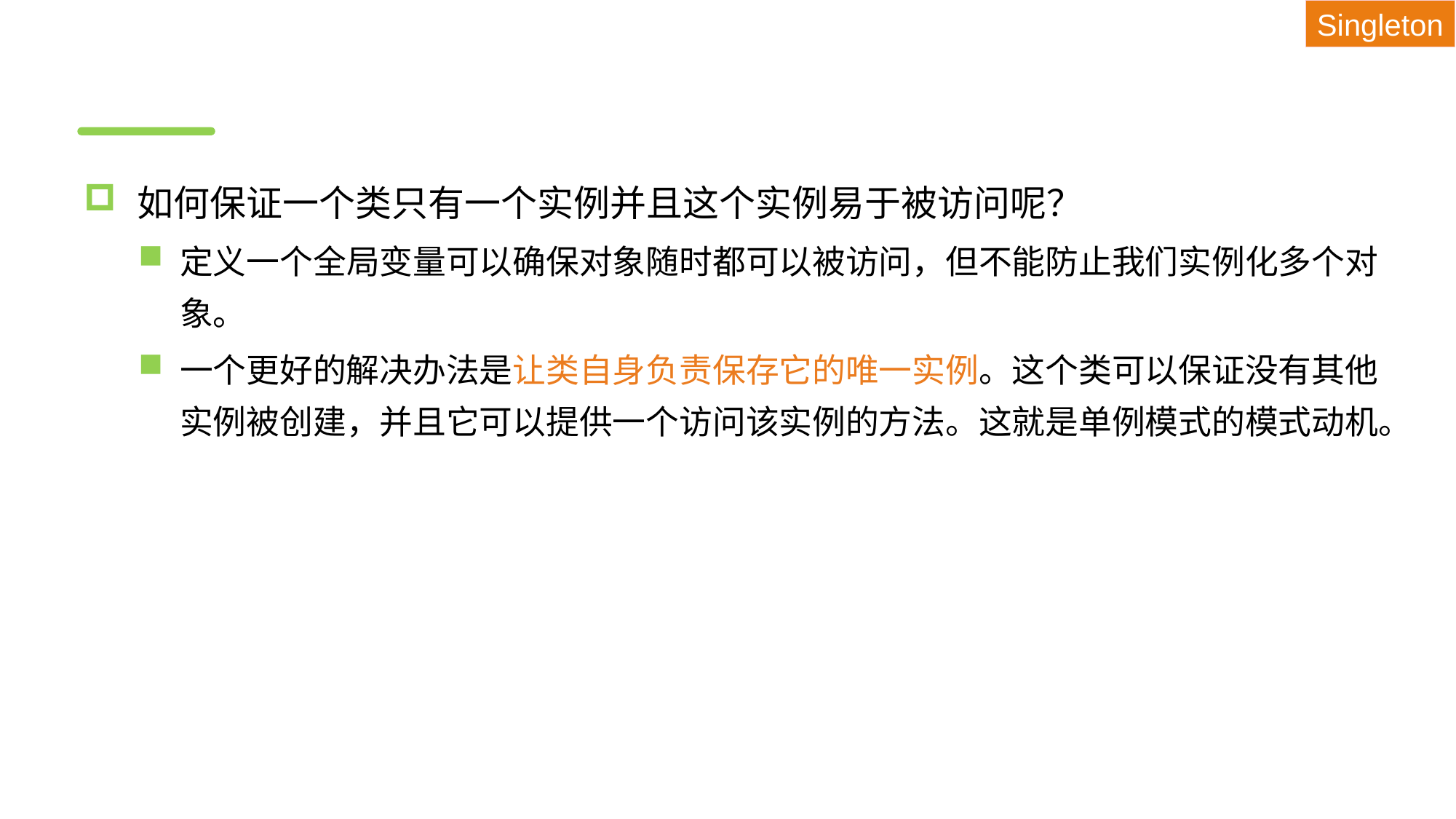

Singleton
#
如何保证一个类只有一个实例并且这个实例易于被访问呢？
定义一个全局变量可以确保对象随时都可以被访问，但不能防止我们实例化多个对象。
一个更好的解决办法是让类自身负责保存它的唯一实例。这个类可以保证没有其他实例被创建，并且它可以提供一个访问该实例的方法。这就是单例模式的模式动机。
71